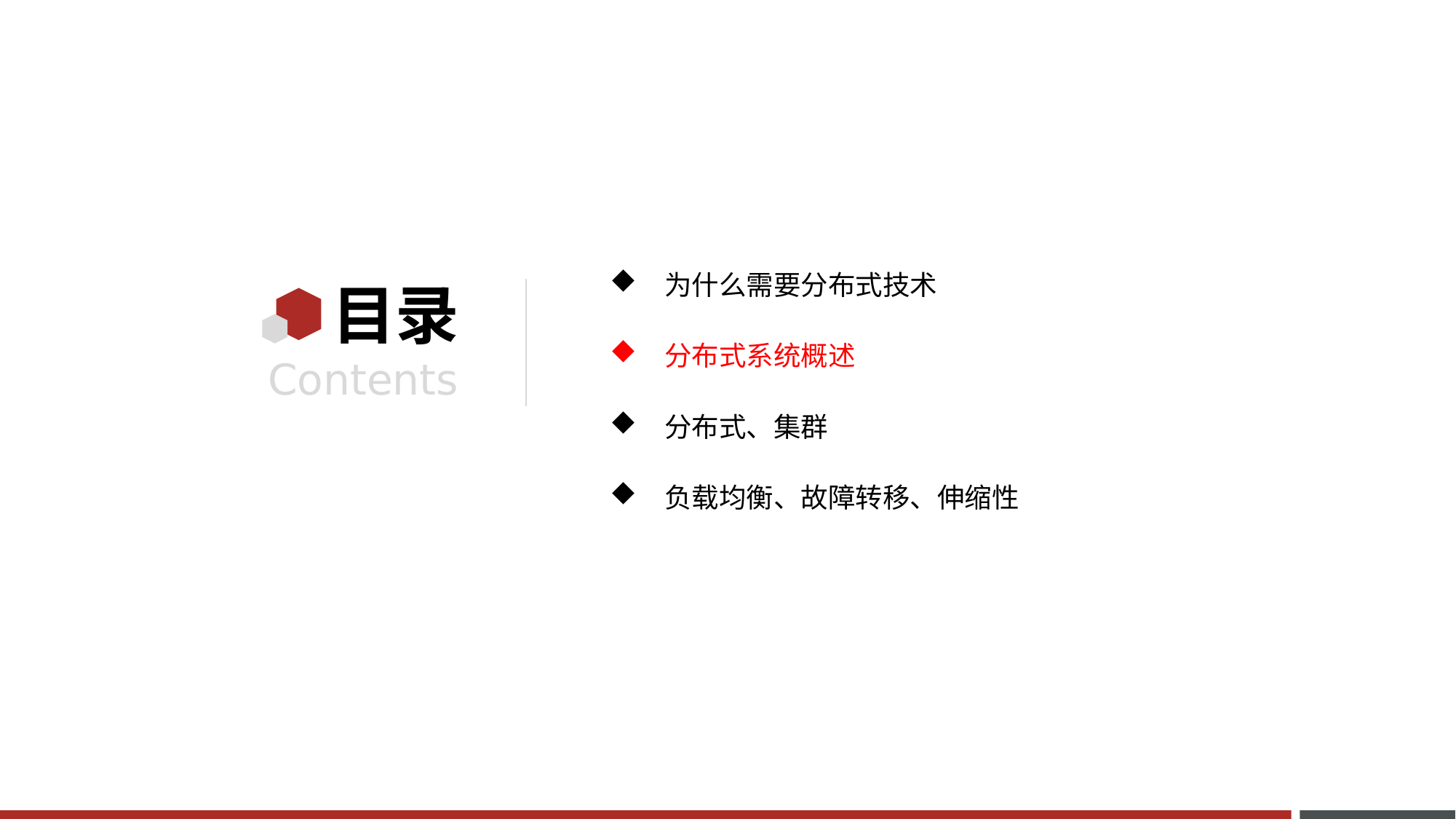

为什么需要分布式技术
分布式系统概述
分布式、集群
负载均衡、故障转移、伸缩性